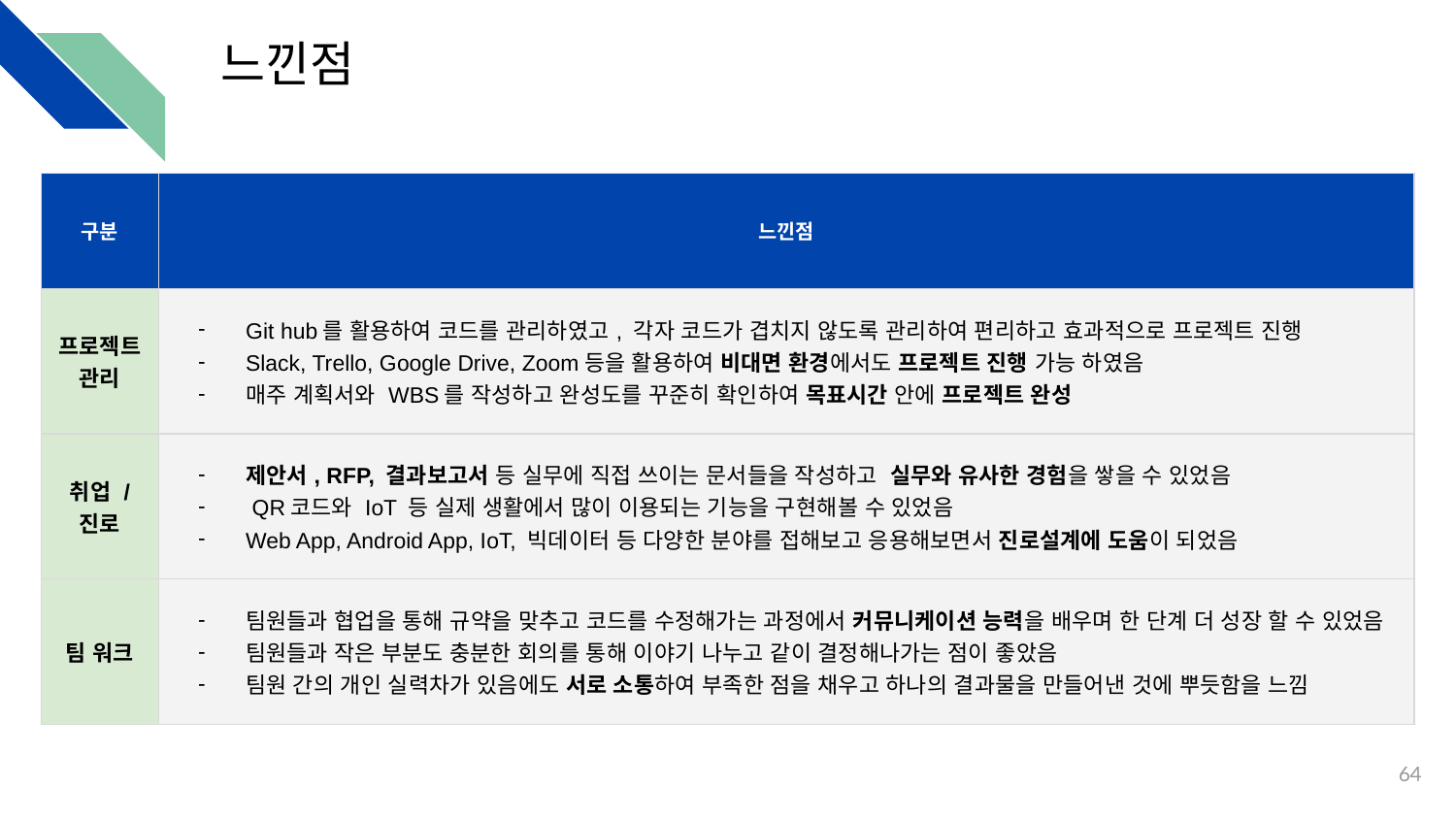

# 느낀점

| 구분 | 느낀점 |  |  |  |  |  |  |
| --- | --- | --- | --- | --- | --- | --- | --- |
| 프로젝트 관리 | Git hub를 활용하여 코드를 관리하였고, 각자 코드가 겹치지 않도록 관리하여 편리하고 효과적으로 프로젝트 진행 Slack, Trello, Google Drive, Zoom등을 활용하여 비대면 환경에서도 프로젝트 진행 가능 하였음 매주 계획서와 WBS를 작성하고 완성도를 꾸준히 확인하여 목표시간 안에 프로젝트 완성 |  |  |  |  |  |  |
| 취업 / 진로 | 제안서, RFP, 결과보고서 등 실무에 직접 쓰이는 문서들을 작성하고 실무와 유사한 경험을 쌓을 수 있었음 QR코드와 IoT 등 실제 생활에서 많이 이용되는 기능을 구현해볼 수 있었음 Web App, Android App, IoT, 빅데이터 등 다양한 분야를 접해보고 응용해보면서 진로설계에 도움이 되었음 |  |  |  |  |  |  |
| 팀 워크 | 팀원들과 협업을 통해 규약을 맞추고 코드를 수정해가는 과정에서 커뮤니케이션 능력을 배우며 한 단계 더 성장 할 수 있었음 팀원들과 작은 부분도 충분한 회의를 통해 이야기 나누고 같이 결정해나가는 점이 좋았음 팀원 간의 개인 실력차가 있음에도 서로 소통하여 부족한 점을 채우고 하나의 결과물을 만들어낸 것에 뿌듯함을 느낌 |  |  |  |  |  |  |
64